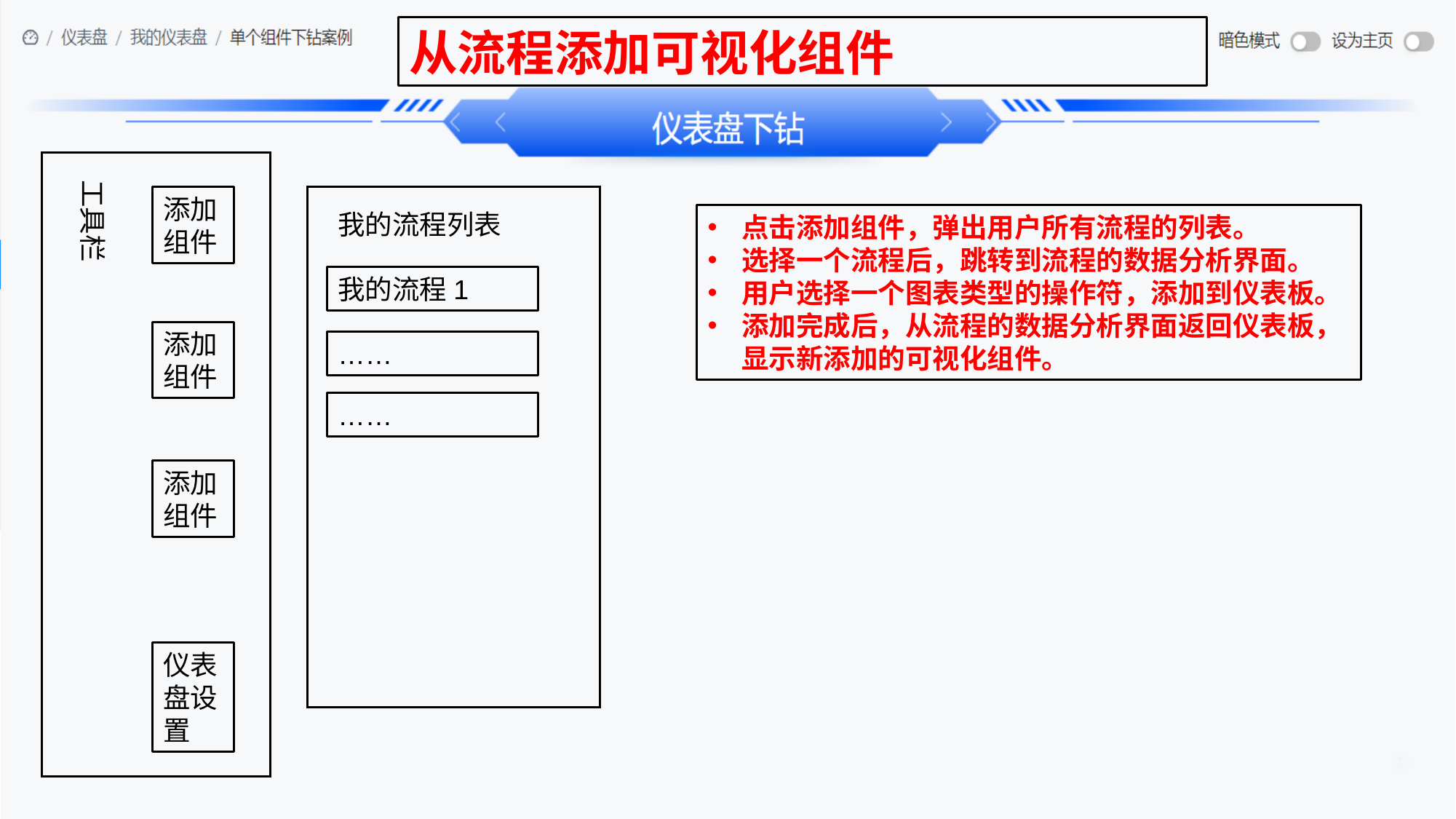

从流程添加可视化组件

工具栏
添加组件

我的流程列表
我的流程1
……
点击添加组件，弹出用户所有流程的列表。
选择一个流程后，跳转到流程的数据分析界面。
用户选择一个图表类型的操作符，添加到仪表板。
添加完成后，从流程的数据分析界面返回仪表板，显示新添加的可视化组件。
添加组件
……
添加组件
仪表盘设置